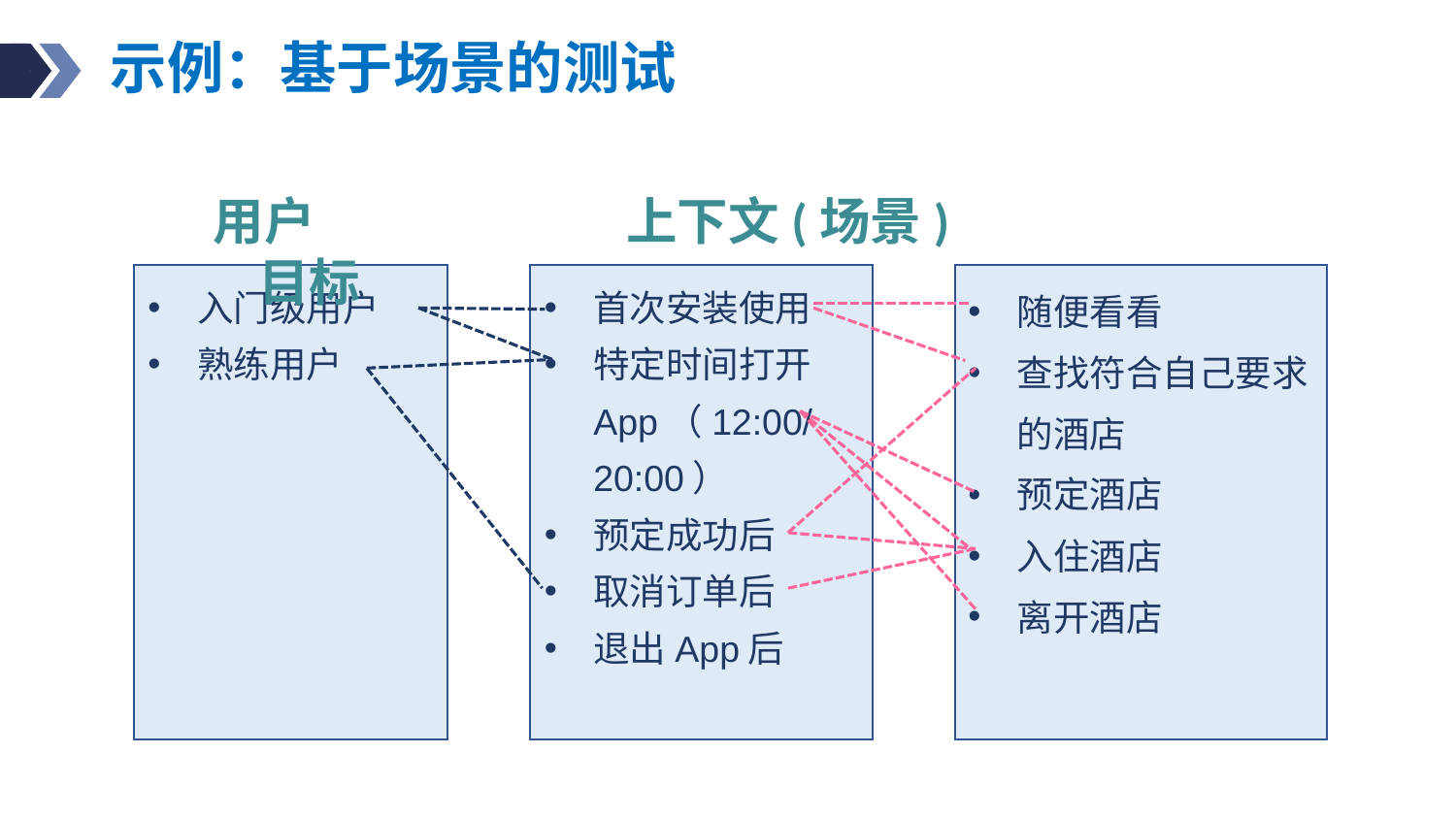

# 示例：基于场景的测试
  用户	               	 上下文(场景)		           目标
首次安装使用
特定时间打开App（12:00/ 20:00）
预定成功后
取消订单后
退出App后

入门级用户
熟练用户
随便看看
查找符合自己要求的酒店
预定酒店
入住酒店
离开酒店